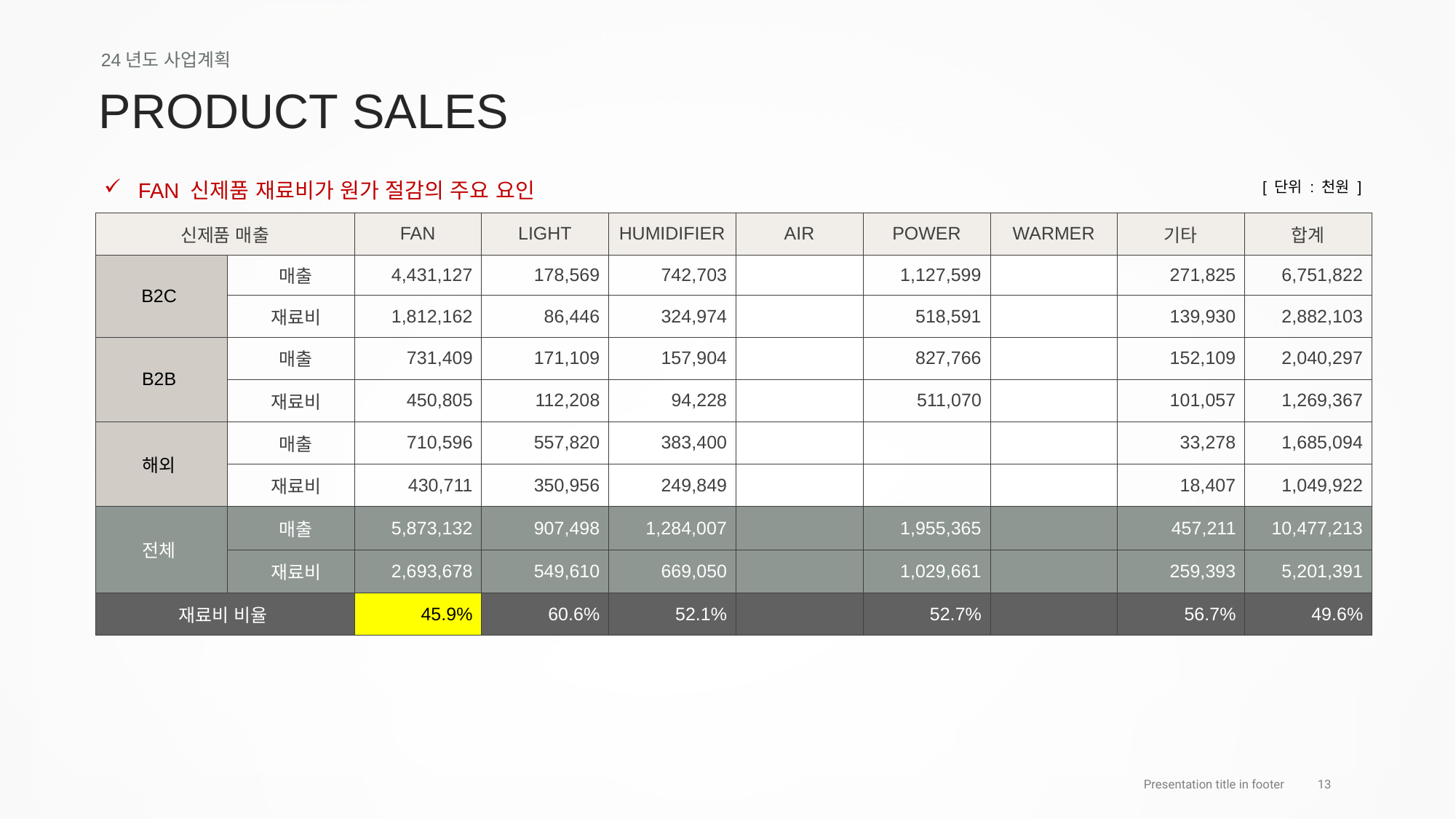

24년도 사업계획
PRODUCT SALES
FAN 신제품 재료비가 원가 절감의 주요 요인
[ 단위 : 천원 ]
| 신제품 매출 |  | FAN | LIGHT | HUMIDIFIER | AIR | POWER | WARMER | 기타 | 합계 |
| --- | --- | --- | --- | --- | --- | --- | --- | --- | --- |
| B2C | 매출 | 4,431,127 | 178,569 | 742,703 |  | 1,127,599 |  | 271,825 | 6,751,822 |
|  | 재료비 | 1,812,162 | 86,446 | 324,974 |  | 518,591 |  | 139,930 | 2,882,103 |
| B2B | 매출 | 731,409 | 171,109 | 157,904 |  | 827,766 |  | 152,109 | 2,040,297 |
|  | 재료비 | 450,805 | 112,208 | 94,228 |  | 511,070 |  | 101,057 | 1,269,367 |
| 해외 | 매출 | 710,596 | 557,820 | 383,400 |  |  |  | 33,278 | 1,685,094 |
|  | 재료비 | 430,711 | 350,956 | 249,849 |  |  |  | 18,407 | 1,049,922 |
| 전체 | 매출 | 5,873,132 | 907,498 | 1,284,007 |  | 1,955,365 |  | 457,211 | 10,477,213 |
|  | 재료비 | 2,693,678 | 549,610 | 669,050 |  | 1,029,661 |  | 259,393 | 5,201,391 |
| 재료비 비율 |  | 45.9% | 60.6% | 52.1% |  | 52.7% |  | 56.7% | 49.6% |